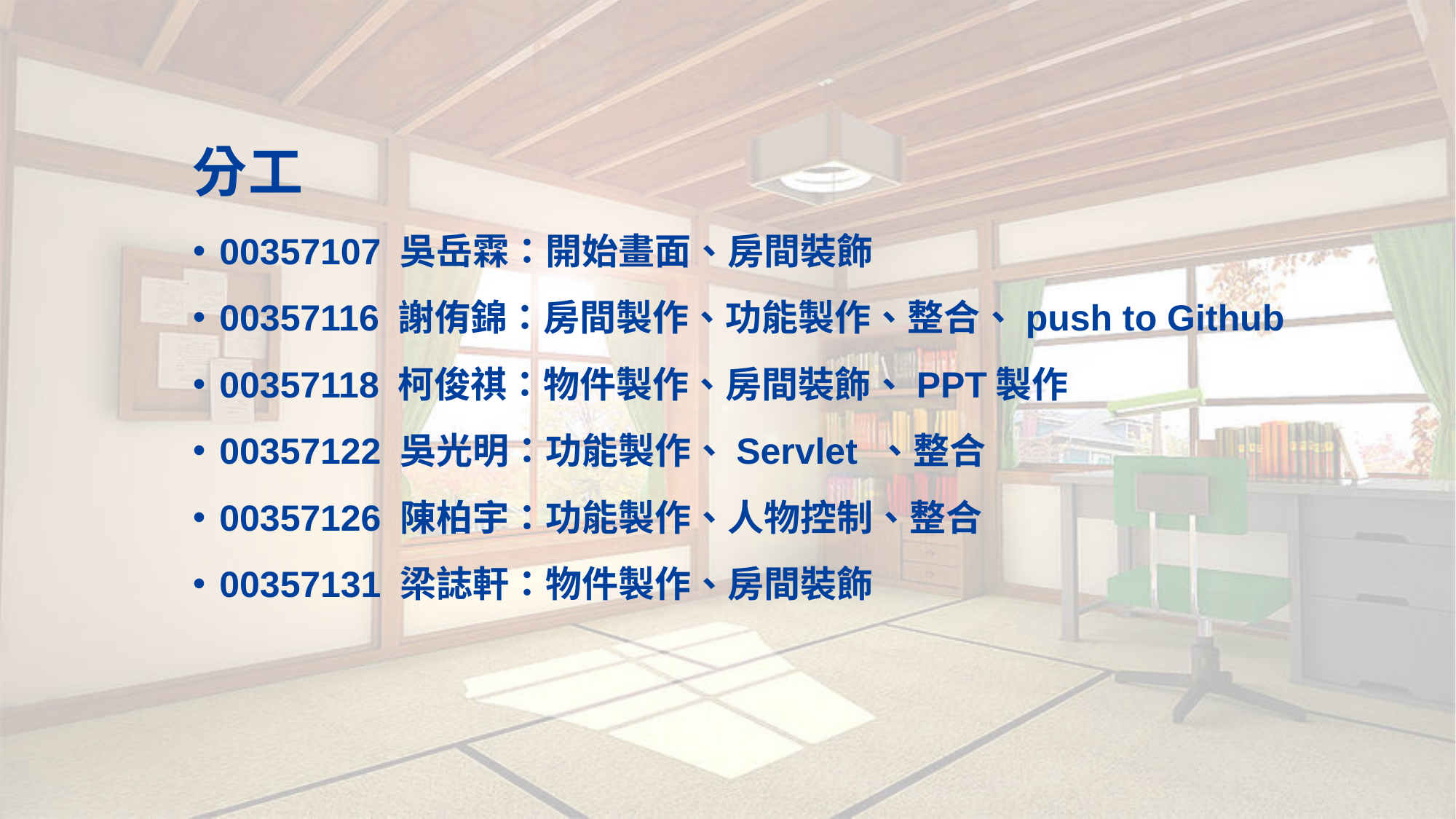

# 分工
00357107 吳岳霖：開始畫面、房間裝飾
00357116 謝侑錦：房間製作、功能製作、整合、push to Github
00357118 柯俊祺：物件製作、房間裝飾、PPT製作
00357122 吳光明：功能製作、Servlet 、整合
00357126 陳柏宇：功能製作、人物控制、整合
00357131 梁誌軒：物件製作、房間裝飾